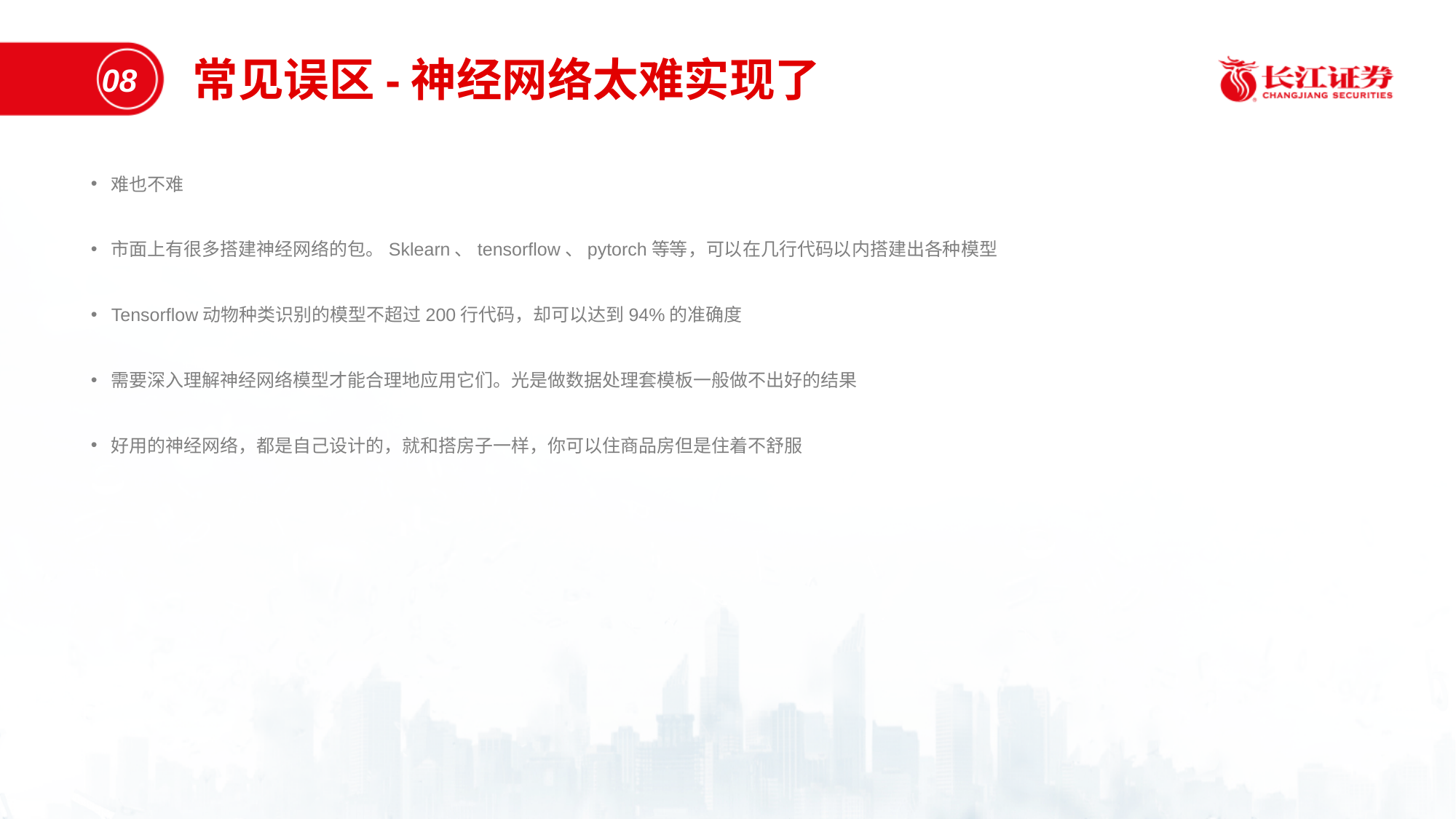

常见误区-神经网络太难实现了
08
难也不难

市面上有很多搭建神经网络的包。Sklearn、tensorflow、pytorch等等，可以在几行代码以内搭建出各种模型

Tensorflow动物种类识别的模型不超过200行代码，却可以达到94%的准确度

需要深入理解神经网络模型才能合理地应用它们。光是做数据处理套模板一般做不出好的结果

好用的神经网络，都是自己设计的，就和搭房子一样，你可以住商品房但是住着不舒服